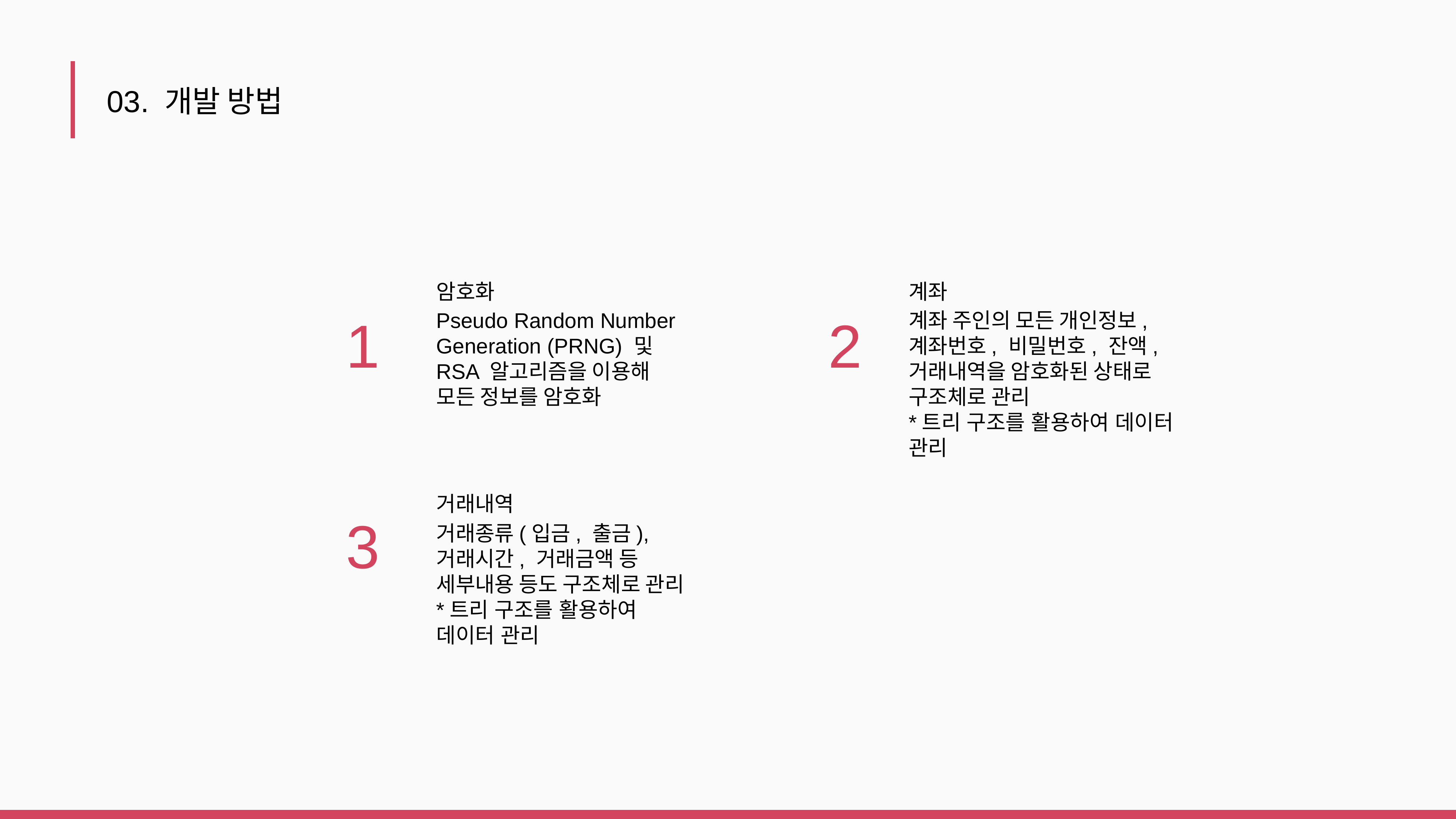

03. 개발 방법
계좌
암호화
1
Pseudo Random Number Generation (PRNG) 및 RSA 알고리즘을 이용해
모든 정보를 암호화
2
계좌 주인의 모든 개인정보,
계좌번호, 비밀번호, 잔액,
거래내역을 암호화된 상태로 구조체로 관리
*트리 구조를 활용하여 데이터 관리
거래내역
3
거래종류(입금, 출금),
거래시간, 거래금액 등
세부내용 등도 구조체로 관리
*트리 구조를 활용하여
데이터 관리